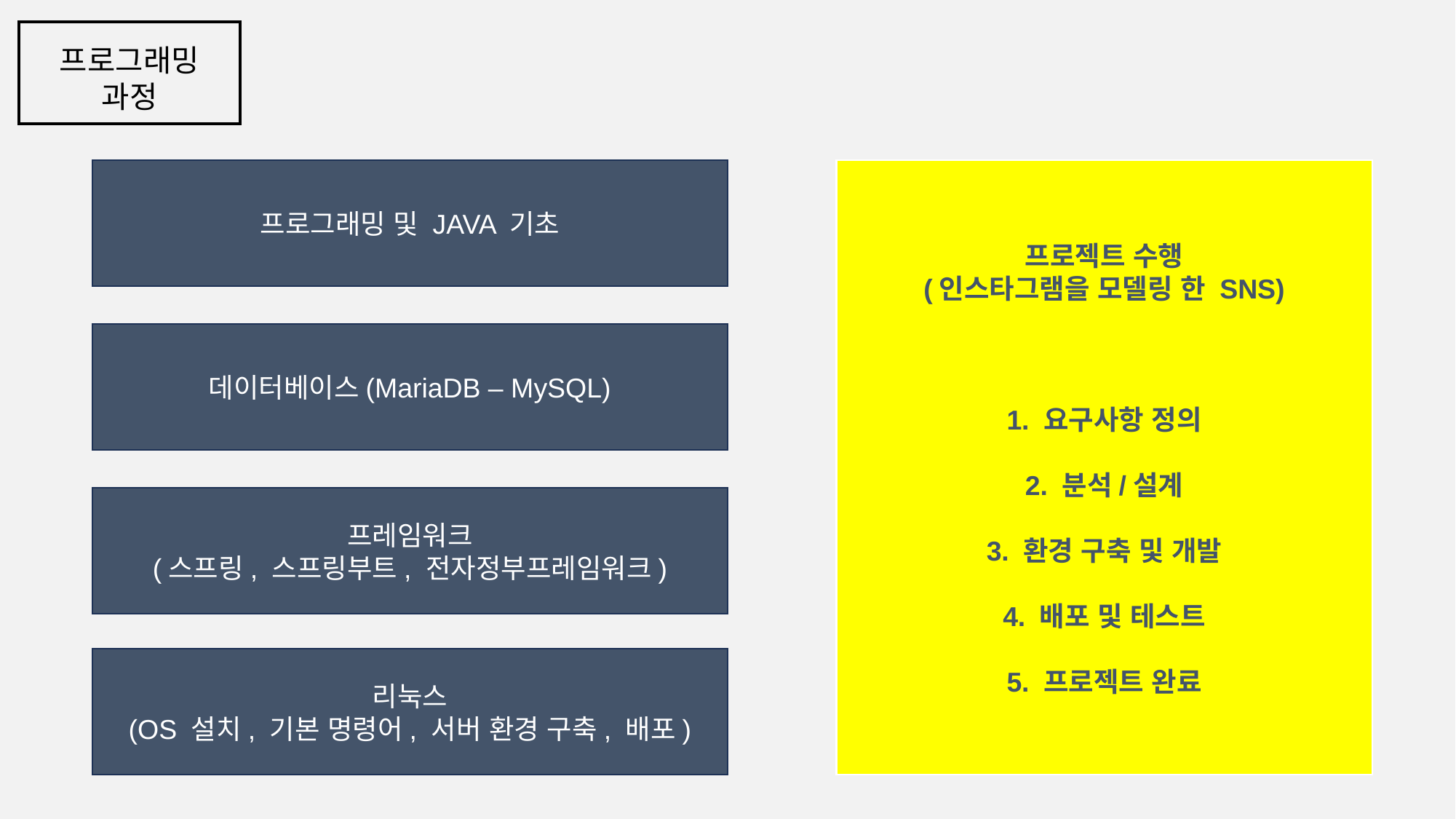

프로그래밍 과정
프로그래밍 및 JAVA 기초
프로젝트 수행
(인스타그램을 모델링 한 SNS)

1. 요구사항 정의

2. 분석/설계

3. 환경 구축 및 개발

4. 배포 및 테스트

5. 프로젝트 완료
데이터베이스(MariaDB – MySQL)
프레임워크
(스프링, 스프링부트, 전자정부프레임워크)
리눅스
(OS 설치, 기본 명령어, 서버 환경 구축, 배포)